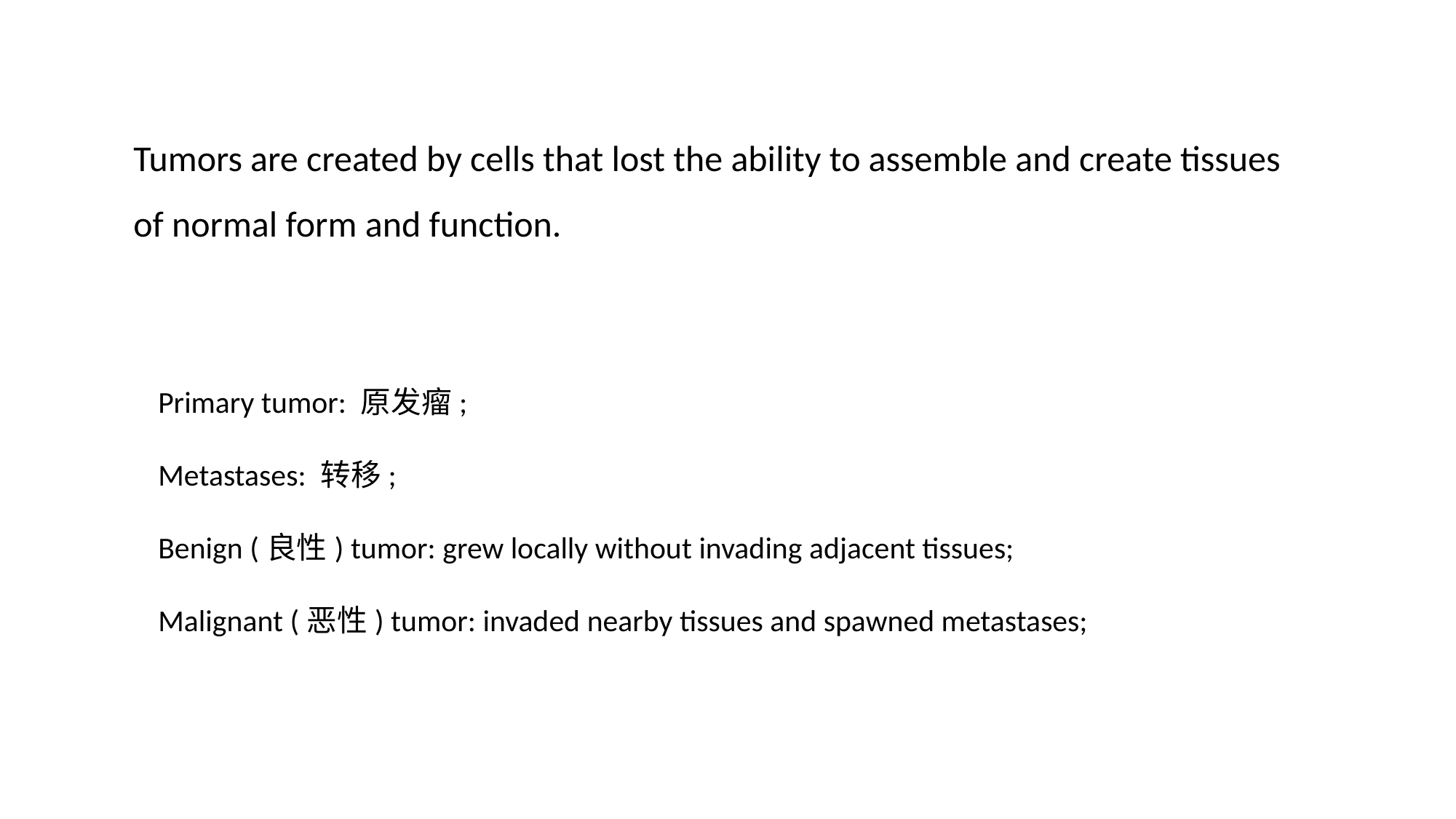

Tumors are created by cells that lost the ability to assemble and create tissues of normal form and function.
Primary tumor: 原发瘤;

Metastases: 转移;

Benign (良性) tumor: grew locally without invading adjacent tissues;

Malignant (恶性) tumor: invaded nearby tissues and spawned metastases;